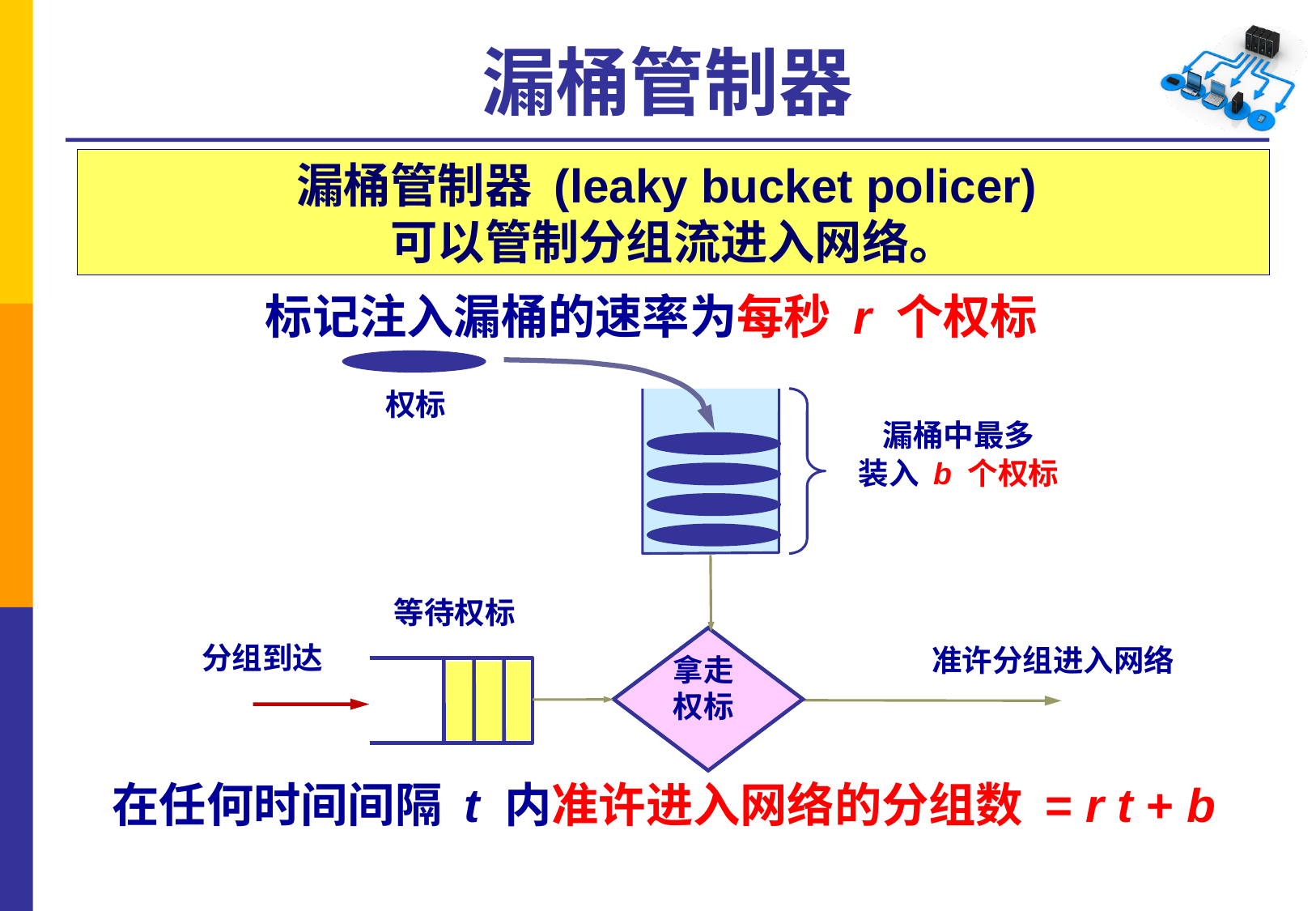

# 漏桶管制器
漏桶管制器 (leaky bucket policer)
可以管制分组流进入网络。
标记注入漏桶的速率为每秒 r 个权标

权标

漏桶中最多
装入 b 个权标

等待权标

分组到达
准许分组进入网络
拿走
权标

在任何时间间隔 t 内准许进入网络的分组数 = r t + b